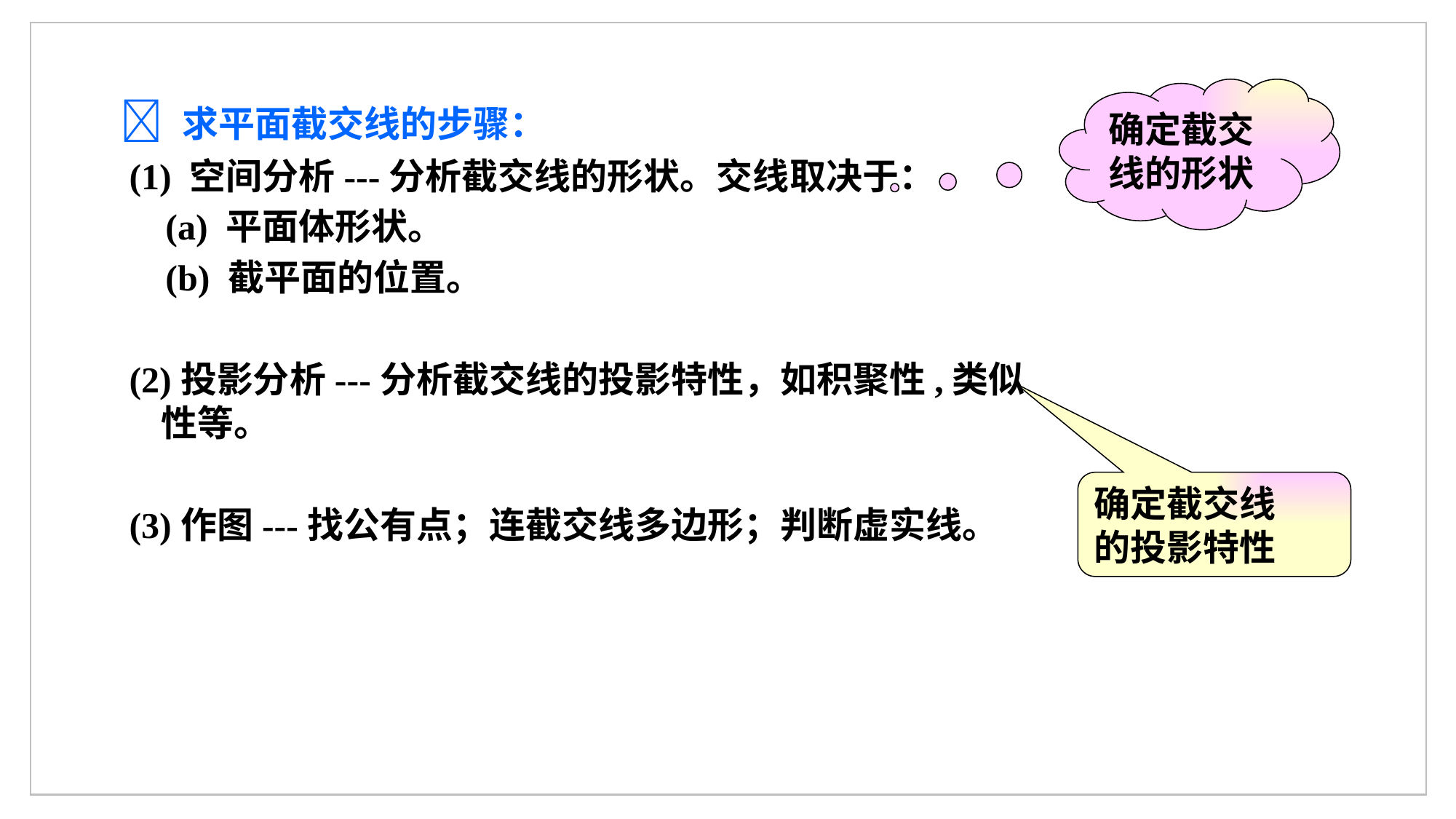

确定截交
线的形状
• 求平面截交线的步骤：
 (1) 空间分析---分析截交线的形状。交线取决于：
     (a) 平面体形状。
     (b) 截平面的位置。

 (2)投影分析---分析截交线的投影特性，如积聚性,类似性等。

 (3)作图---找公有点；连截交线多边形；判断虚实线。

确定截交线
的投影特性